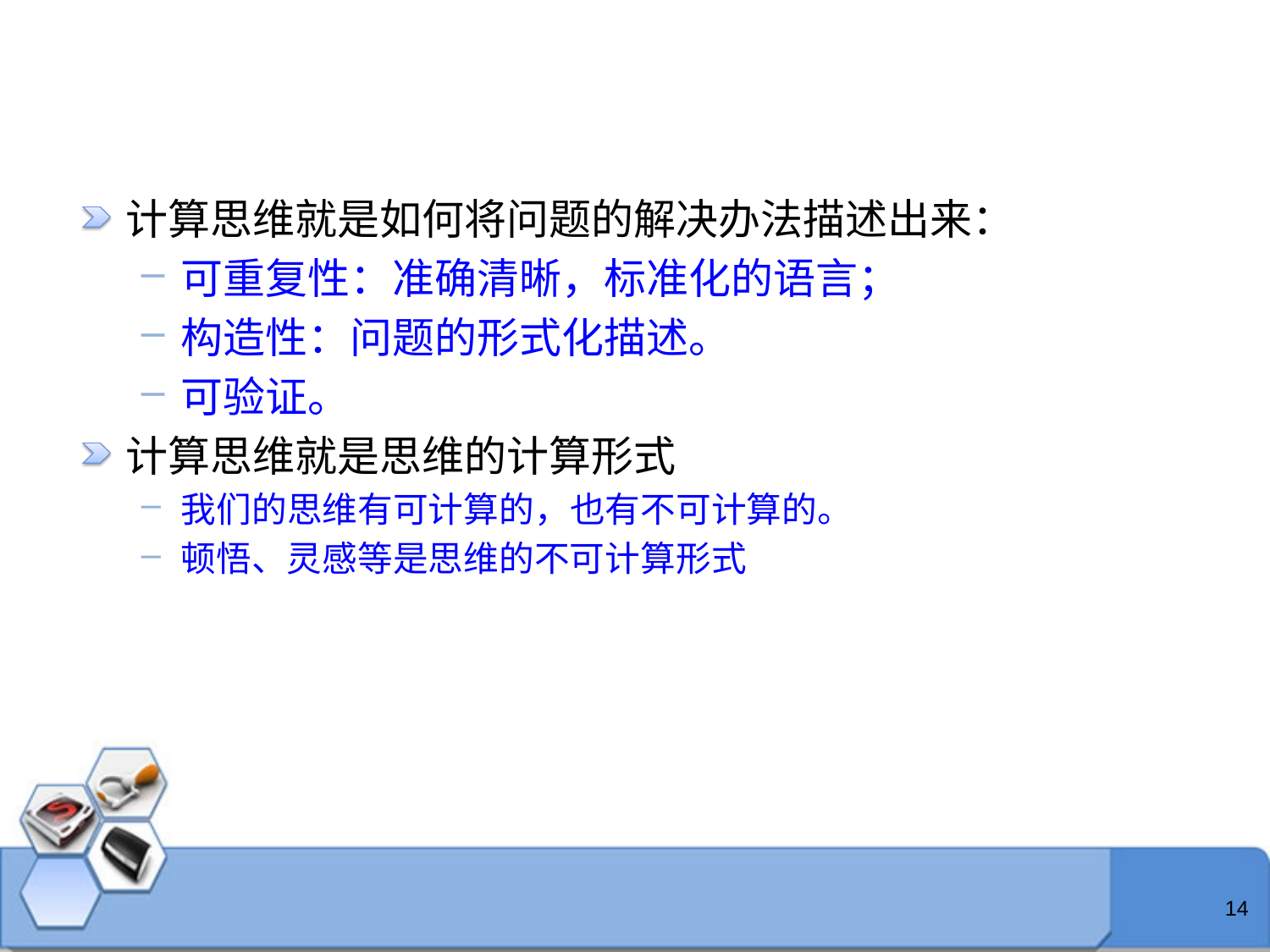

#
计算思维就是如何将问题的解决办法描述出来：
可重复性：准确清晰，标准化的语言；
构造性：问题的形式化描述。
可验证。
计算思维就是思维的计算形式
我们的思维有可计算的，也有不可计算的。
顿悟、灵感等是思维的不可计算形式

14